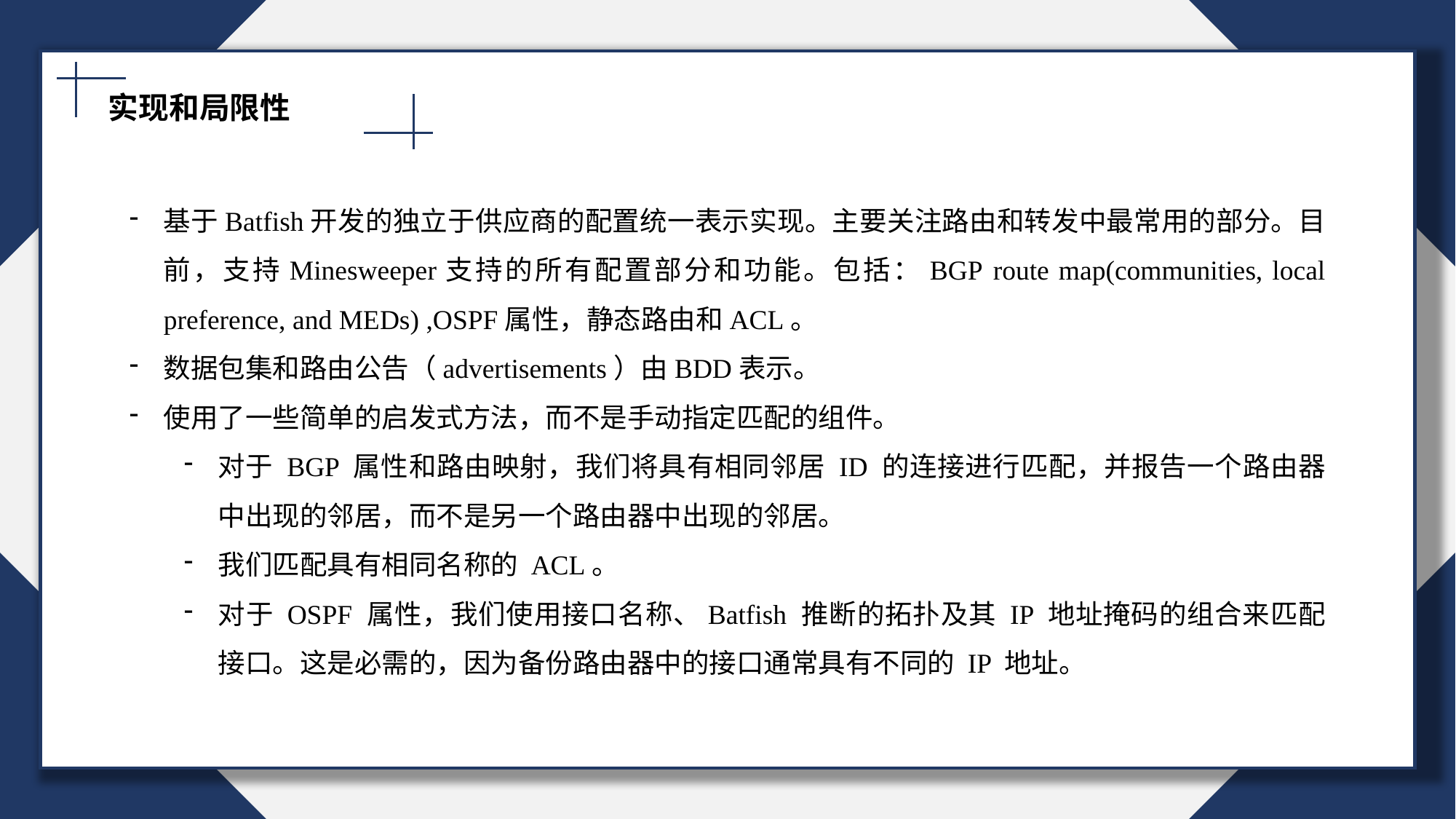

实现和局限性
基于Batfish开发的独立于供应商的配置统一表示实现。主要关注路由和转发中最常用的部分。目前，支持Minesweeper支持的所有配置部分和功能。包括：BGP route map(communities, local preference, and MEDs) ,OSPF属性，静态路由和ACL。
数据包集和路由公告（advertisements）由BDD表示。
使用了一些简单的启发式方法，而不是手动指定匹配的组件。
对于 BGP 属性和路由映射，我们将具有相同邻居 ID 的连接进行匹配，并报告一个路由器中出现的邻居，而不是另一个路由器中出现的邻居。
我们匹配具有相同名称的 ACL。
对于 OSPF 属性，我们使用接口名称、Batfish 推断的拓扑及其 IP 地址掩码的组合来匹配接口。这是必需的，因为备份路由器中的接口通常具有不同的 IP 地址。